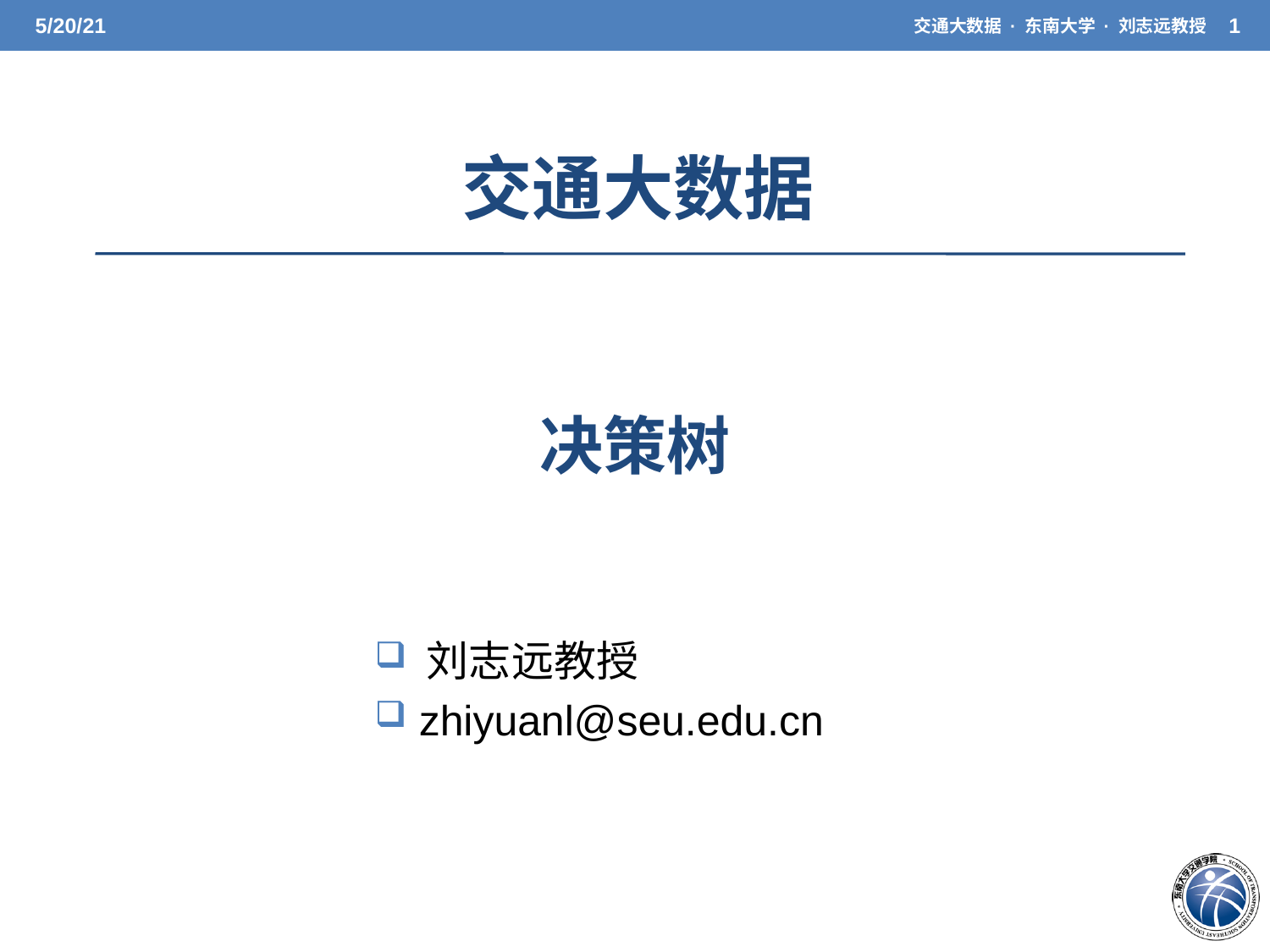

5/20/21
交通大数据 · 东南大学 · 刘志远教授
1
交通大数据

决策树
 刘志远教授
 zhiyuanl@seu.edu.cn